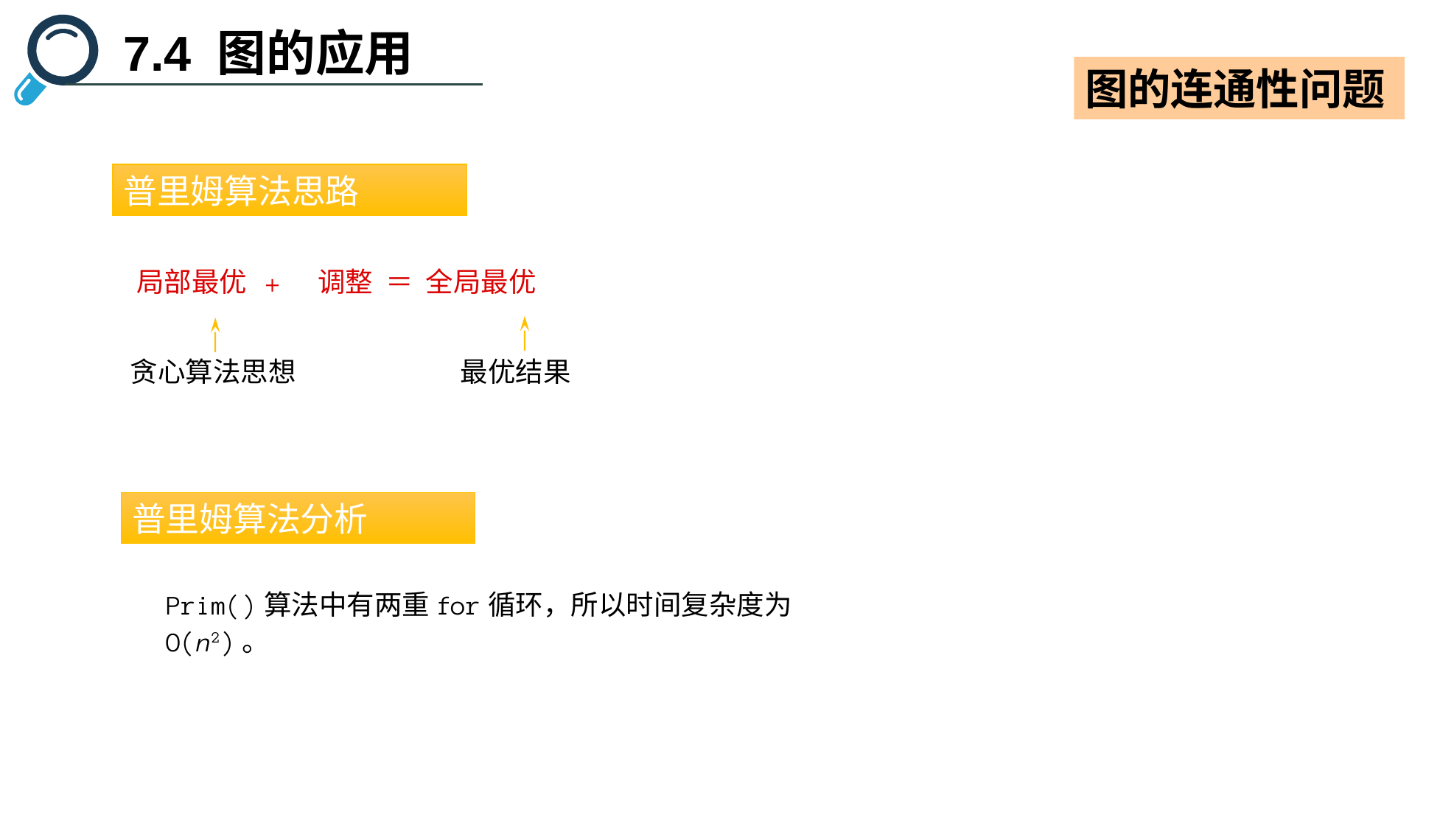

7.4 图的应用
图的连通性问题
普里姆算法思路
局部最优  +  调整  ＝  全局最优

贪心算法思想
最优结果
普里姆算法分析
Prim()算法中有两重for循环，所以时间复杂度为O(n2)。